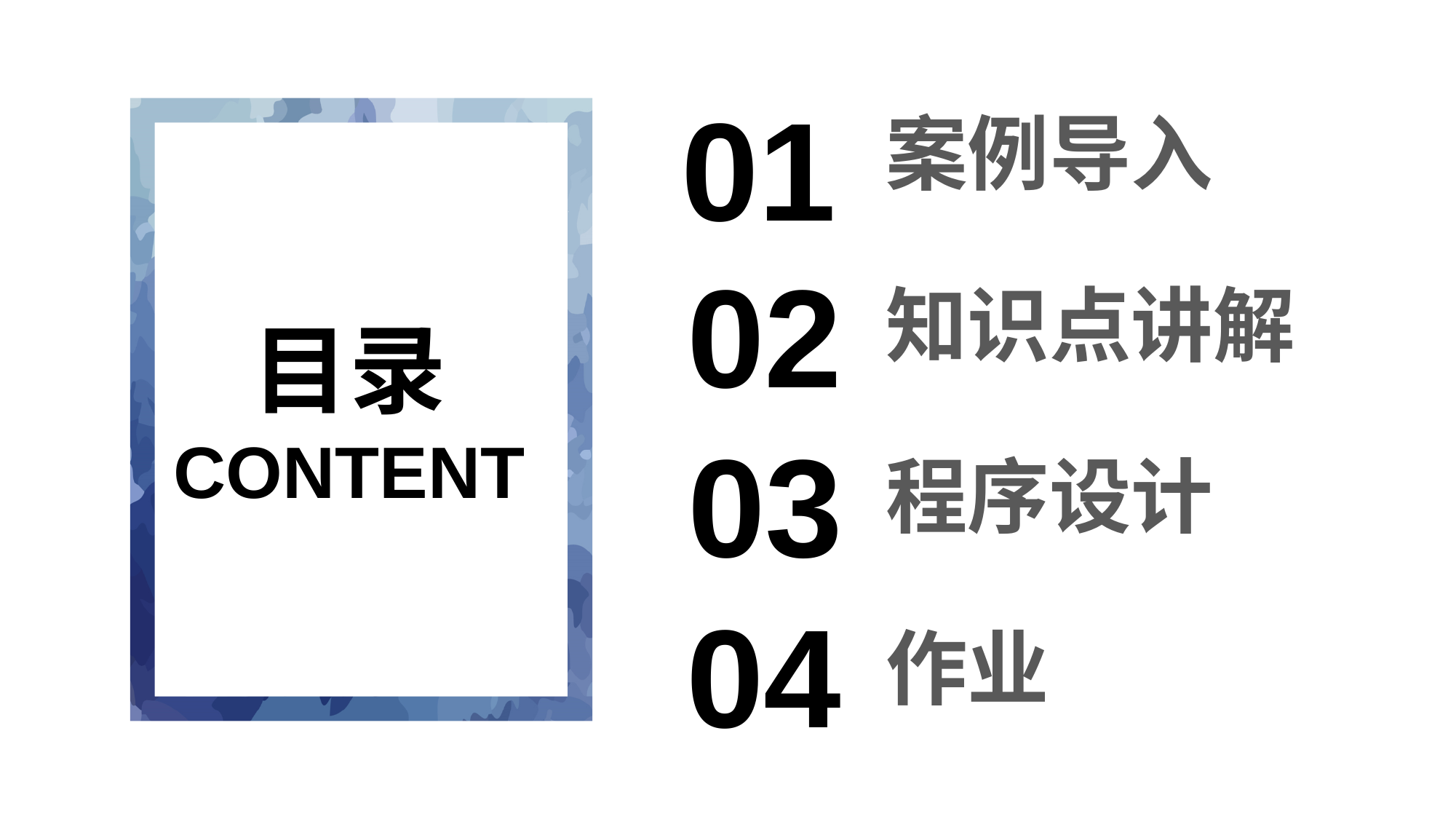

01
案例导入
02
知识点讲解
03
程序设计
04
作业